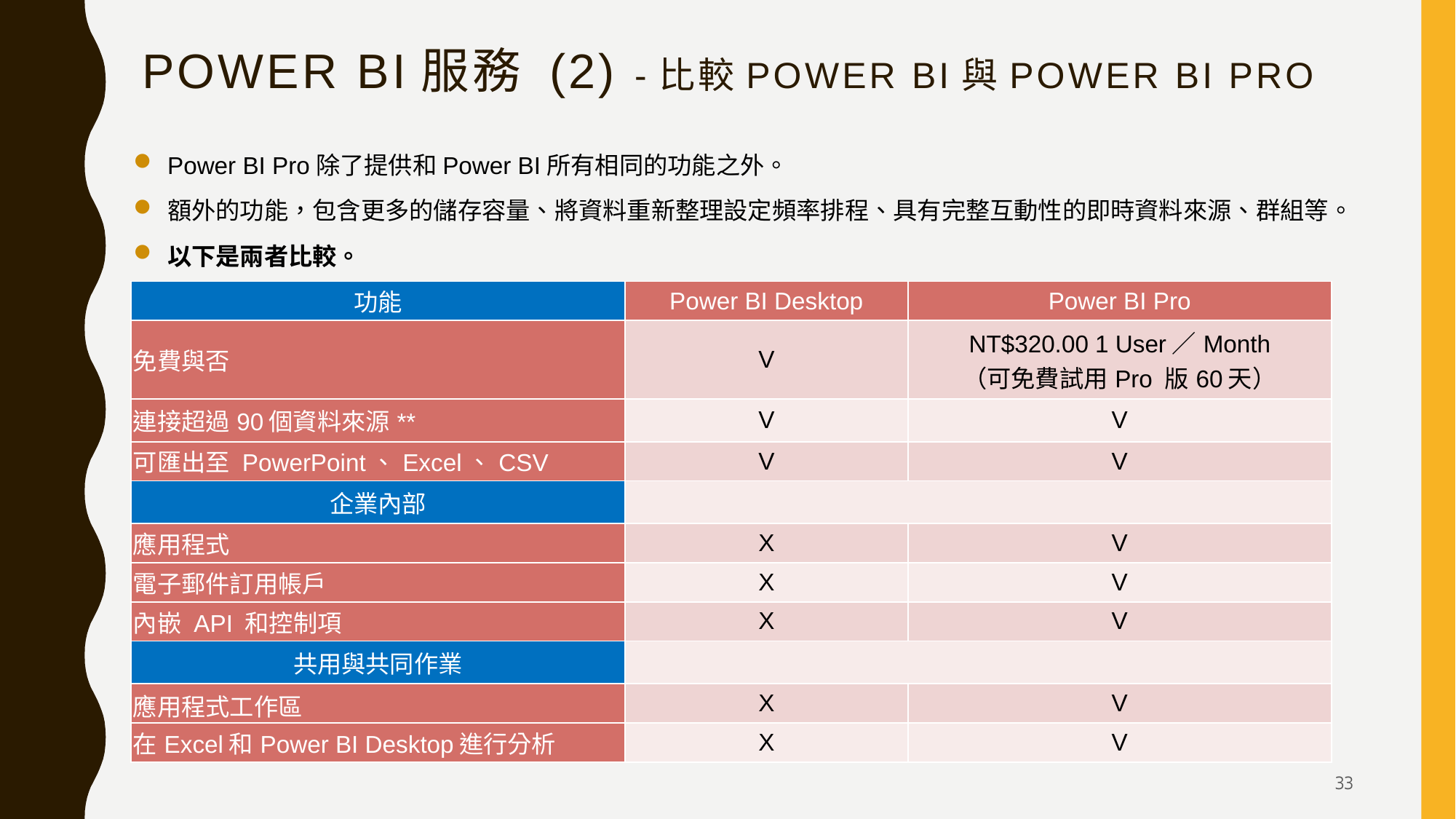

# Power BI服務 (2) -比較Power BI與Power BI Pro
Power BI Pro除了提供和Power BI所有相同的功能之外。
額外的功能，包含更多的儲存容量、將資料重新整理設定頻率排程、具有完整互動性的即時資料來源、群組等。
以下是兩者比較。
| 功能 | Power BI Desktop | Power BI Pro |
| --- | --- | --- |
| 免費與否 | V | NT$320.00 1 User／Month （可免費試用Pro 版60天） |
| 連接超過90個資料來源\*\* | V | V |
| 可匯出至 PowerPoint、Excel、CSV | V | V |
| 企業內部 |  |  |
| 應用程式 | X | V |
| 電子郵件訂用帳戶 | X | V |
| 內嵌 API 和控制項 | X | V |
| 共用與共同作業 |  |  |
| 應用程式工作區 | X | V |
| 在Excel和Power BI Desktop進行分析 | X | V |
33